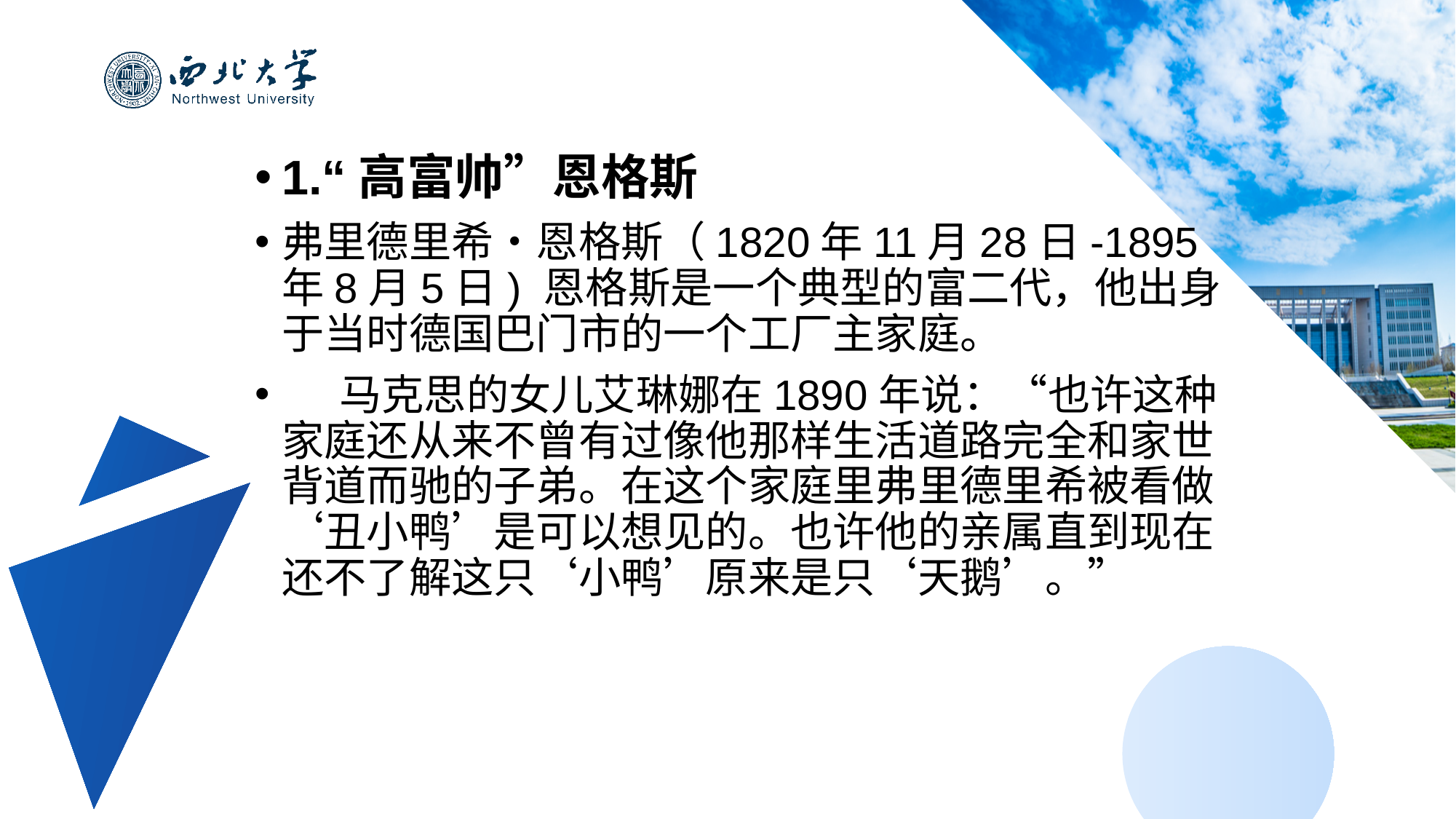

1.“高富帅”恩格斯
弗里德里希•恩格斯（1820年11月28日-1895年8月5日) 恩格斯是一个典型的富二代，他出身于当时德国巴门市的一个工厂主家庭。
     马克思的女儿艾琳娜在1890年说：“也许这种家庭还从来不曾有过像他那样生活道路完全和家世背道而驰的子弟。在这个家庭里弗里德里希被看做‘丑小鸭’是可以想见的。也许他的亲属直到现在还不了解这只‘小鸭’原来是只‘天鹅’。”